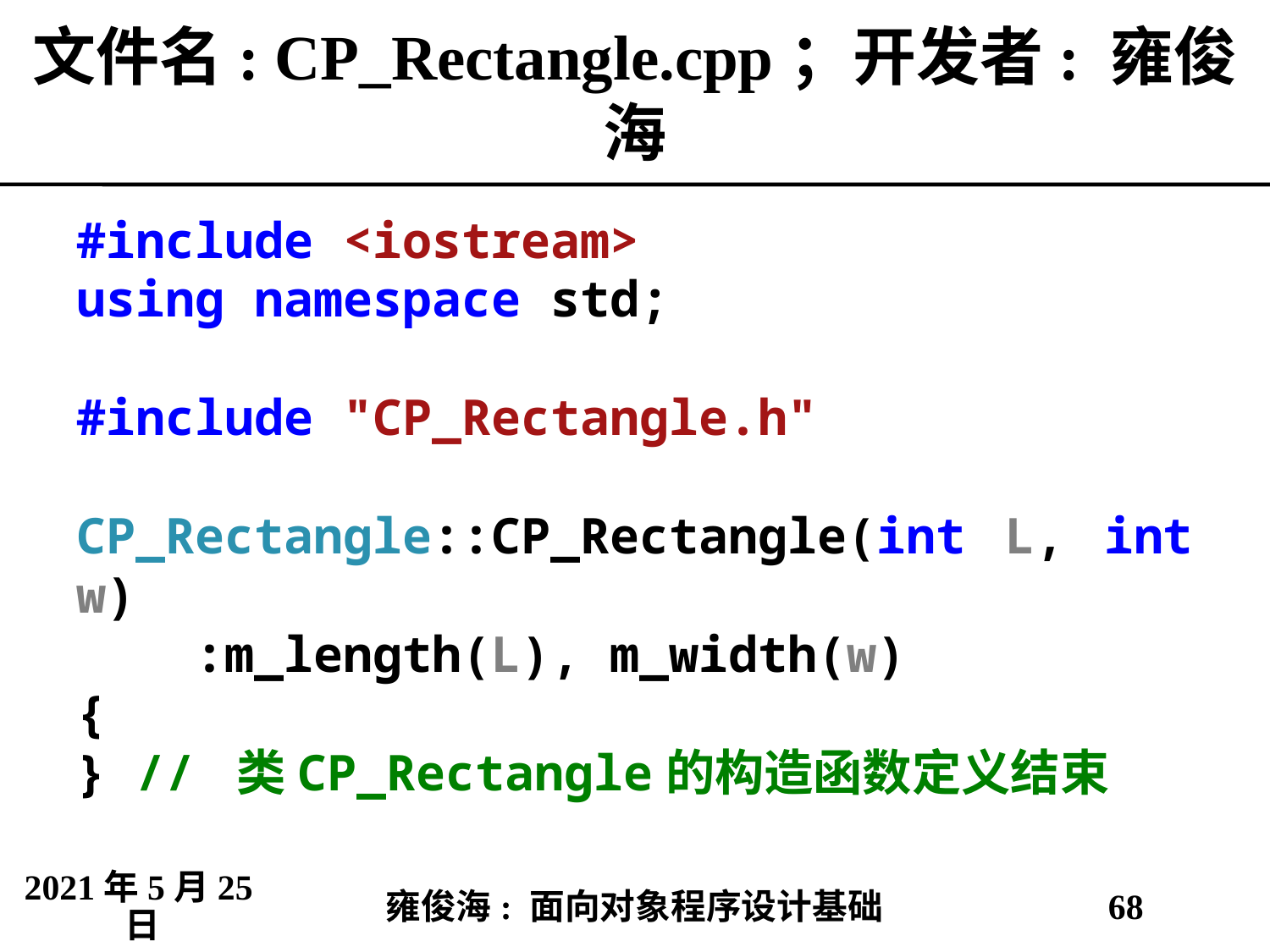

# 文件名: CP_Rectangle.cpp；开发者: 雍俊海

#include <iostream>
using namespace std;

#include "CP_Rectangle.h"

CP_Rectangle::CP_Rectangle(int L, int w)
    :m_length(L), m_width(w)
{
} // 类CP_Rectangle的构造函数定义结束
2021年5月25日
雍俊海: 面向对象程序设计基础
68